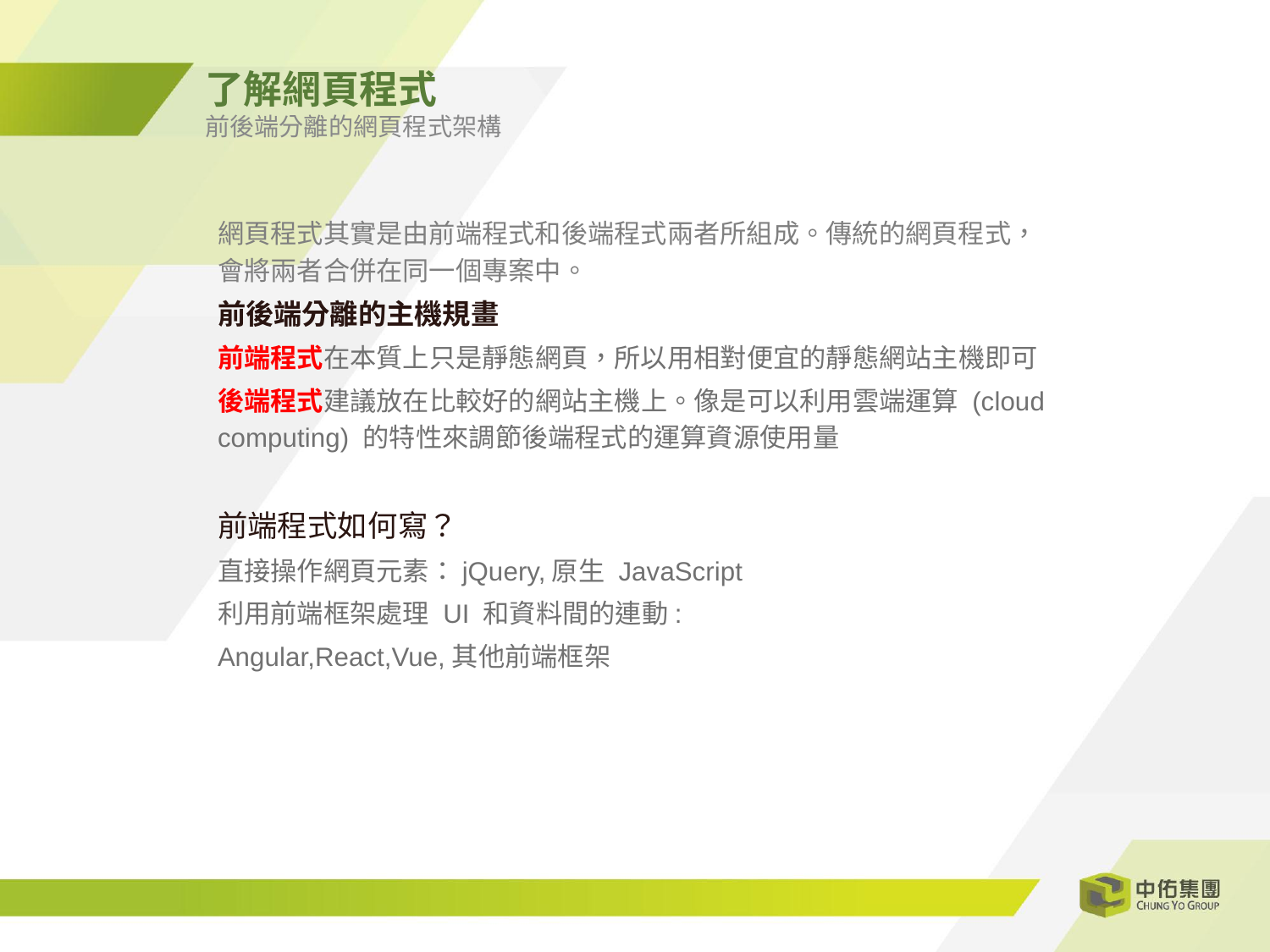

了解網頁程式
前後端分離的網頁程式架構
網頁程式其實是由前端程式和後端程式兩者所組成。傳統的網頁程式，會將兩者合併在同一個專案中。
前後端分離的主機規畫
前端程式在本質上只是靜態網頁，所以用相對便宜的靜態網站主機即可
後端程式建議放在比較好的網站主機上。像是可以利用雲端運算 (cloud computing) 的特性來調節後端程式的運算資源使用量

前端程式如何寫？
直接操作網頁元素：jQuery,原生 JavaScript
利用前端框架處理 UI 和資料間的連動:
Angular,React,Vue,其他前端框架